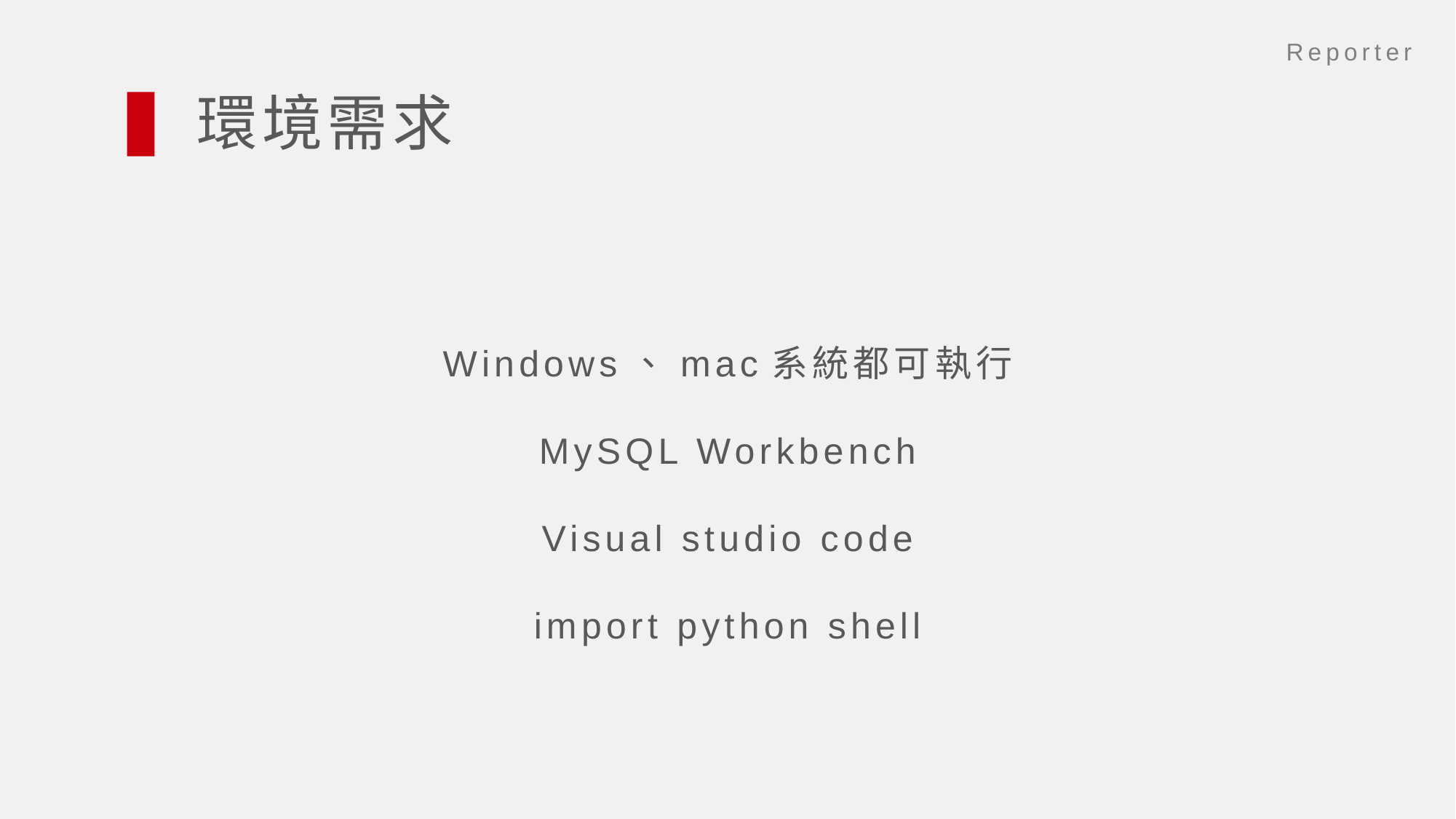

Reporter
環境需求

Windows、mac系統都可執行
MySQL Workbench
Visual studio code
import python shell